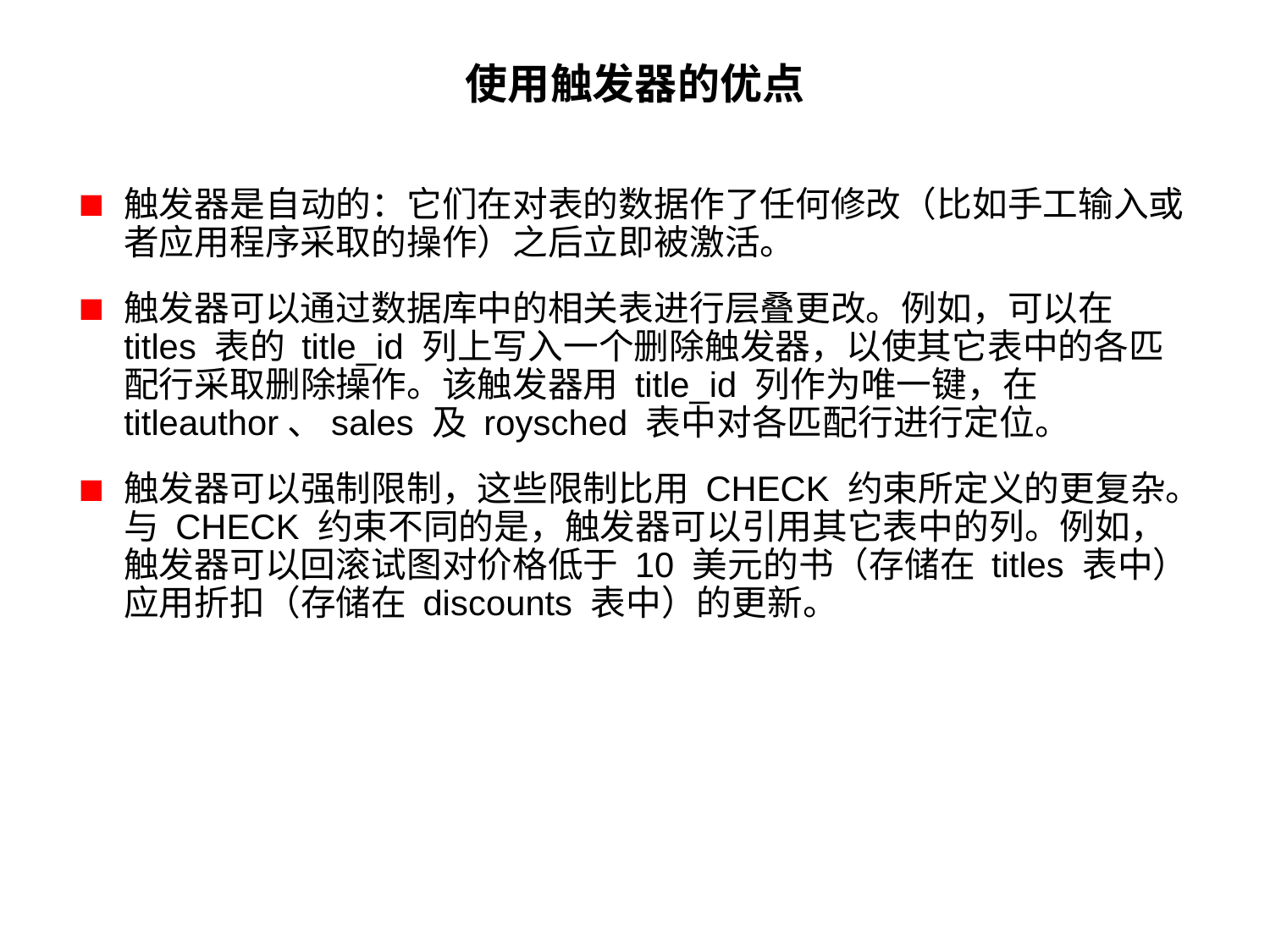

# 使用触发器的优点
触发器是自动的：它们在对表的数据作了任何修改（比如手工输入或者应用程序采取的操作）之后立即被激活。
触发器可以通过数据库中的相关表进行层叠更改。例如，可以在 titles 表的 title_id 列上写入一个删除触发器，以使其它表中的各匹配行采取删除操作。该触发器用 title_id 列作为唯一键，在 titleauthor、sales 及 roysched 表中对各匹配行进行定位。
触发器可以强制限制，这些限制比用 CHECK 约束所定义的更复杂。与 CHECK 约束不同的是，触发器可以引用其它表中的列。例如，触发器可以回滚试图对价格低于 10 美元的书（存储在 titles 表中）应用折扣（存储在 discounts 表中）的更新。